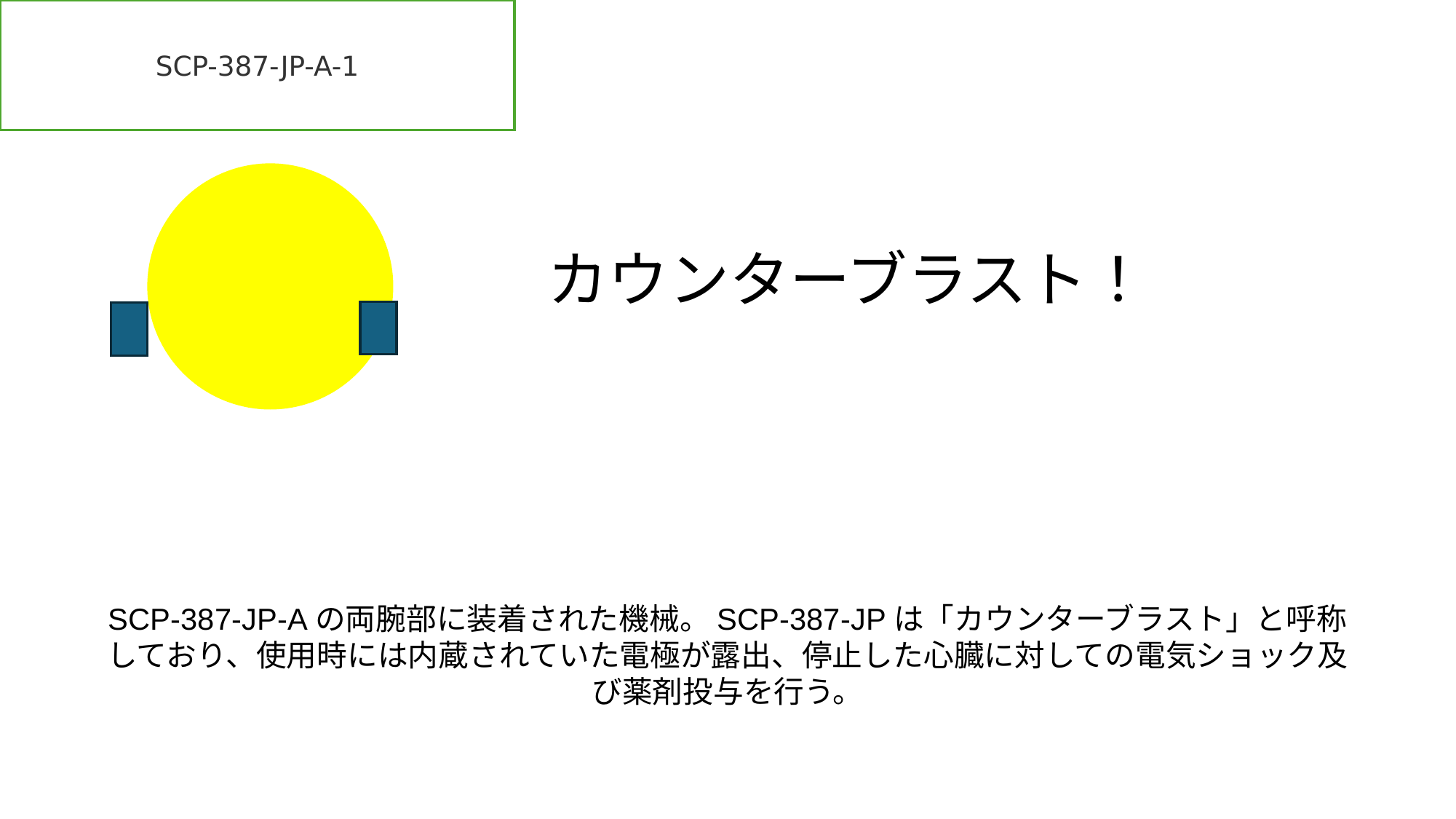

SCP-387-JP-A-1

カウンターブラスト！

SCP-387-JP-Aの両腕部に装着された機械。SCP-387-JPは「カウンターブラスト」と呼称しており、使用時には内蔵されていた電極が露出、停止した心臓に対しての電気ショック及び薬剤投与を行う。